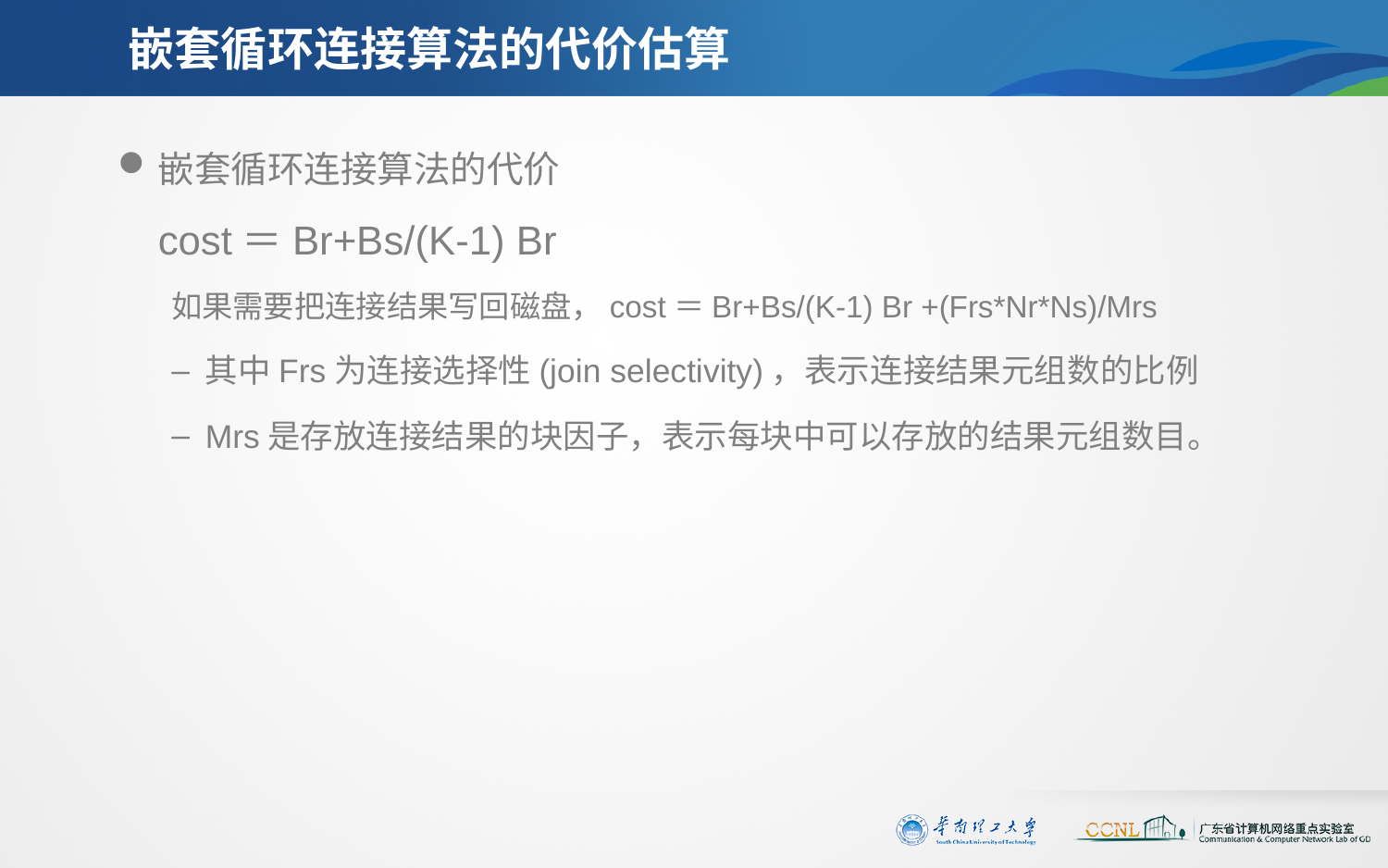

# 嵌套循环连接算法的代价估算
嵌套循环连接算法的代价
cost＝Br+Bs/(K-1) Br
如果需要把连接结果写回磁盘，cost＝Br+Bs/(K-1) Br +(Frs*Nr*Ns)/Mrs
其中Frs为连接选择性(join selectivity)，表示连接结果元组数的比例
Mrs是存放连接结果的块因子，表示每块中可以存放的结果元组数目。